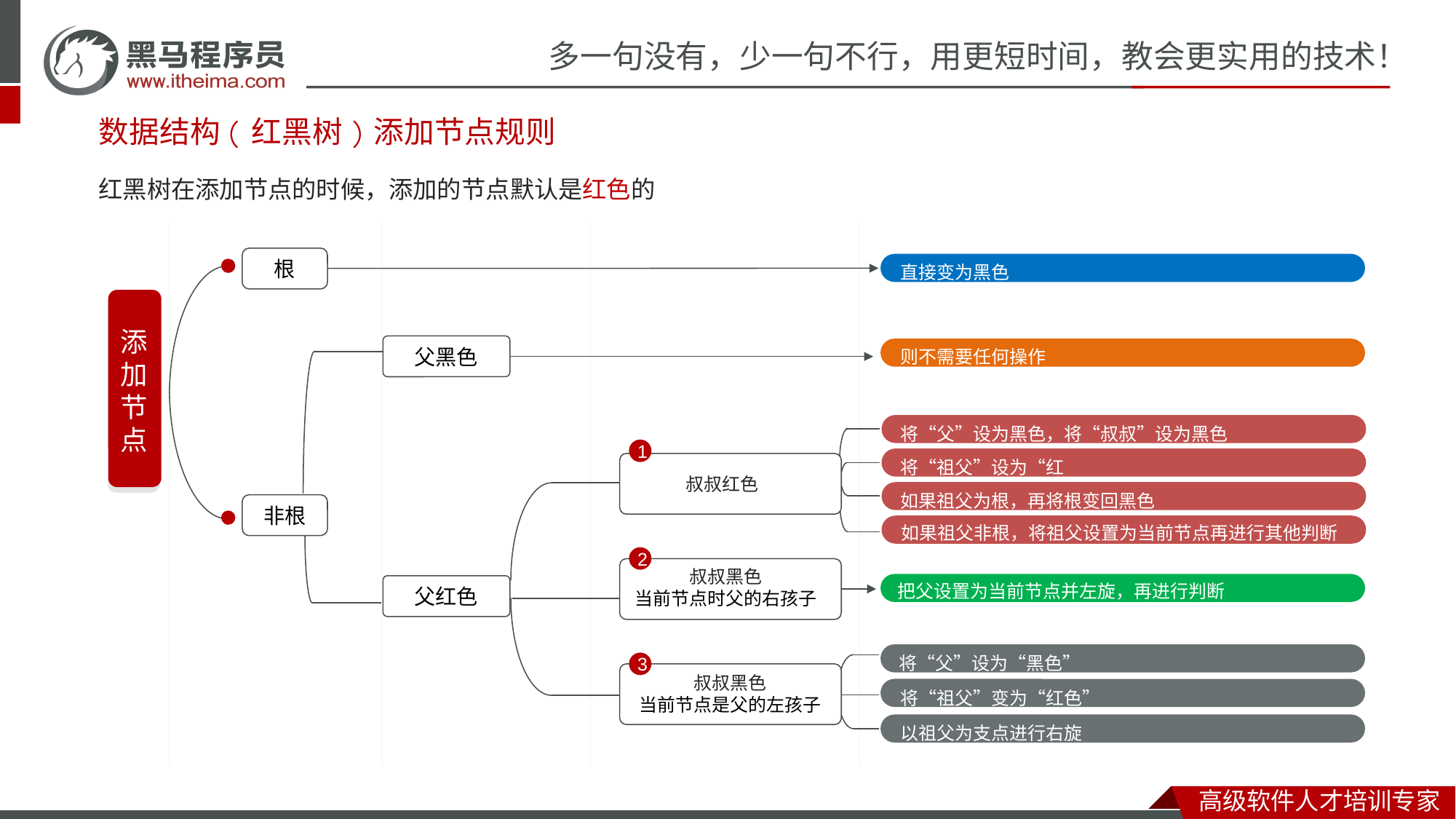

数据结构(红黑树)添加节点规则
红黑树在添加节点的时候，添加的节点默认是红色的
直接变为黑色

根

添
加
节
点

则不需要任何操作

父黑色

将“父”设为黑色，将“叔叔”设为黑色

1

叔叔红色
将“祖父”设为“红色”

如果祖父为根，再将根变回黑色

非根
如果祖父非根，将祖父设置为当前节点再进行其他判断

2

叔叔黑色
当前节点时父的右孩子
把父设置为当前节点并左旋，再进行判断

父红色
将“父”设为“黑色”

3

叔叔黑色
当前节点是父的左孩子

将“祖父”变为“红色”

以祖父为支点进行右旋